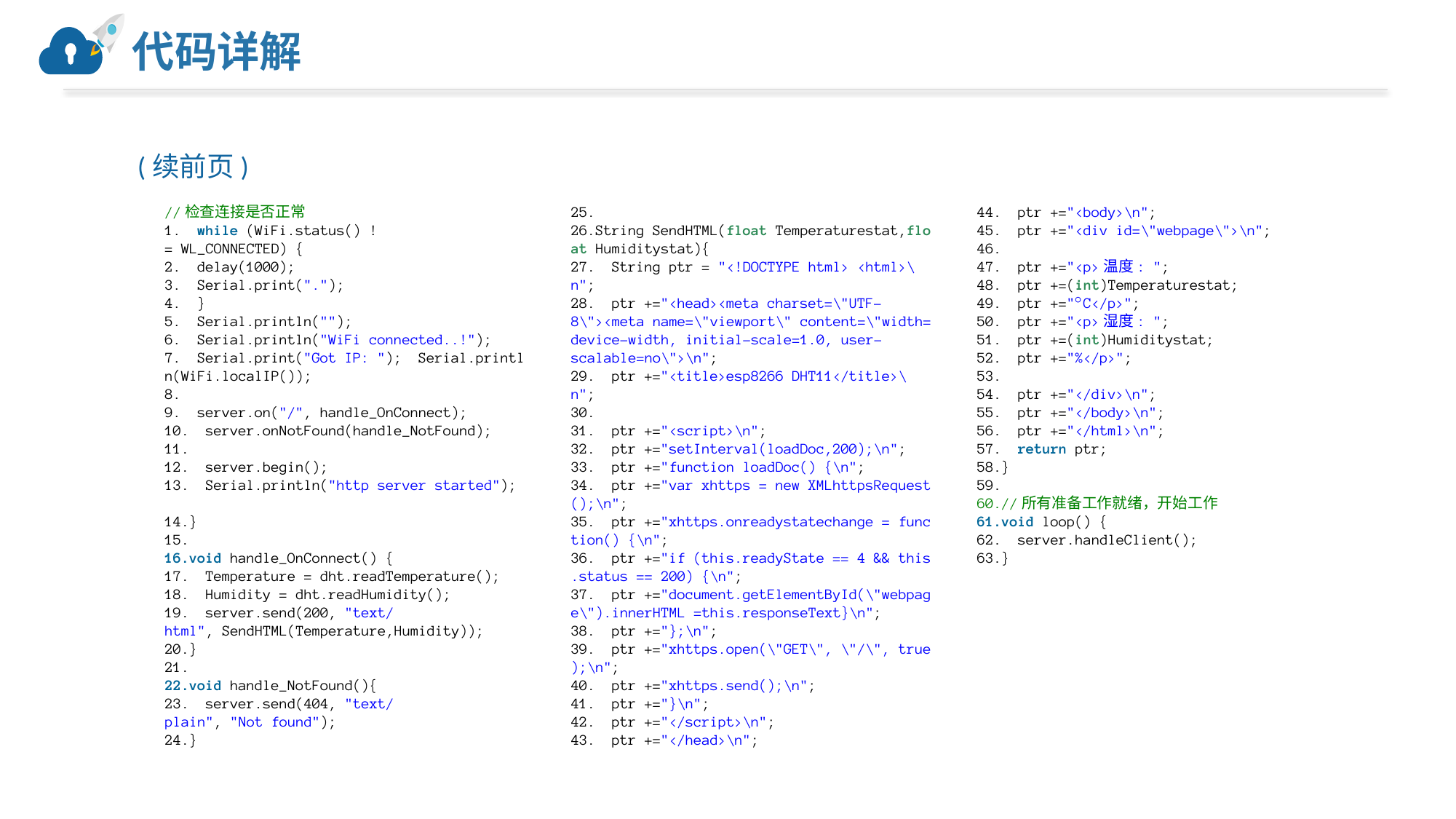

# 代码详解
(续前页)
//检查连接是否正常
  while (WiFi.status() != WL_CONNECTED) {
  delay(1000);
  Serial.print(".");
  }
  Serial.println("");
  Serial.println("WiFi connected..!");
  Serial.print("Got IP: ");  Serial.println(WiFi.localIP());

  server.on("/", handle_OnConnect);
  server.onNotFound(handle_NotFound);

  server.begin();
  Serial.println("http server started");
}

void handle_OnConnect() {
  Temperature = dht.readTemperature();
  Humidity = dht.readHumidity();
  server.send(200, "text/html", SendHTML(Temperature,Humidity));
}

void handle_NotFound(){
  server.send(404, "text/plain", "Not found");
}

String SendHTML(float Temperaturestat,float Humiditystat){
  String ptr = "<!DOCTYPE html> <html>\n";
  ptr +="<head><meta charset=\"UTF-8\"><meta name=\"viewport\" content=\"width=device-width, initial-scale=1.0, user-scalable=no\">\n";
  ptr +="<title>esp8266 DHT11</title>\n";

  ptr +="<script>\n";
  ptr +="setInterval(loadDoc,200);\n";
  ptr +="function loadDoc() {\n";
  ptr +="var xhttps = new XMLhttpsRequest();\n";
  ptr +="xhttps.onreadystatechange = function() {\n";
  ptr +="if (this.readyState == 4 && this.status == 200) {\n";
  ptr +="document.getElementById(\"webpage\").innerHTML =this.responseText}\n";
  ptr +="};\n";
  ptr +="xhttps.open(\"GET\", \"/\", true);\n";
  ptr +="xhttps.send();\n";
  ptr +="}\n";
  ptr +="</script>\n";
  ptr +="</head>\n";
  ptr +="<body>\n";
  ptr +="<div id=\"webpage\">\n";

  ptr +="<p>温度: ";
  ptr +=(int)Temperaturestat;
  ptr +="°C</p>";
  ptr +="<p>湿度: ";
  ptr +=(int)Humiditystat;
  ptr +="%</p>";

  ptr +="</div>\n";
  ptr +="</body>\n";
  ptr +="</html>\n";
  return ptr;
}

//所有准备工作就绪，开始工作
void loop() {
  server.handleClient();
}